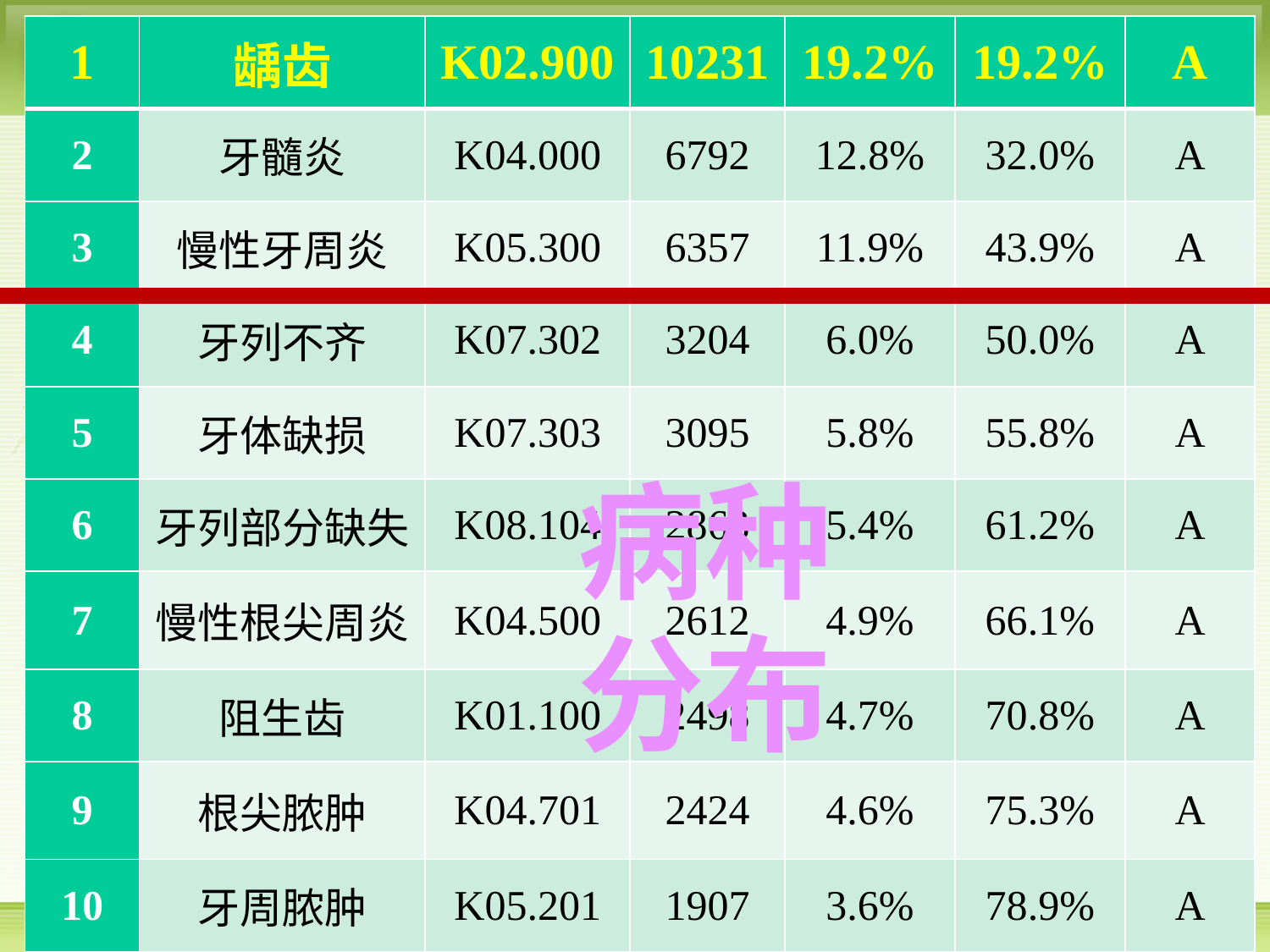

| 1 | 龋齿 | K02.900 | 10231 | 19.2% | 19.2% | A |
| --- | --- | --- | --- | --- | --- | --- |
| 2 | 牙髓炎 | K04.000 | 6792 | 12.8% | 32.0% | A |
| 3 | 慢性牙周炎 | K05.300 | 6357 | 11.9% | 43.9% | A |
| 4 | 牙列不齐 | K07.302 | 3204 | 6.0% | 50.0% | A |
| 5 | 牙体缺损 | K07.303 | 3095 | 5.8% | 55.8% | A |
| 6 | 牙列部分缺失 | K08.104 | 2863 | 5.4% | 61.2% | A |
| 7 | 慢性根尖周炎 | K04.500 | 2612 | 4.9% | 66.1% | A |
| 8 | 阻生齿 | K01.100 | 2498 | 4.7% | 70.8% | A |
| 9 | 根尖脓肿 | K04.701 | 2424 | 4.6% | 75.3% | A |
| 10 | 牙周脓肿 | K05.201 | 1907 | 3.6% | 78.9% | A |
#
病种分布